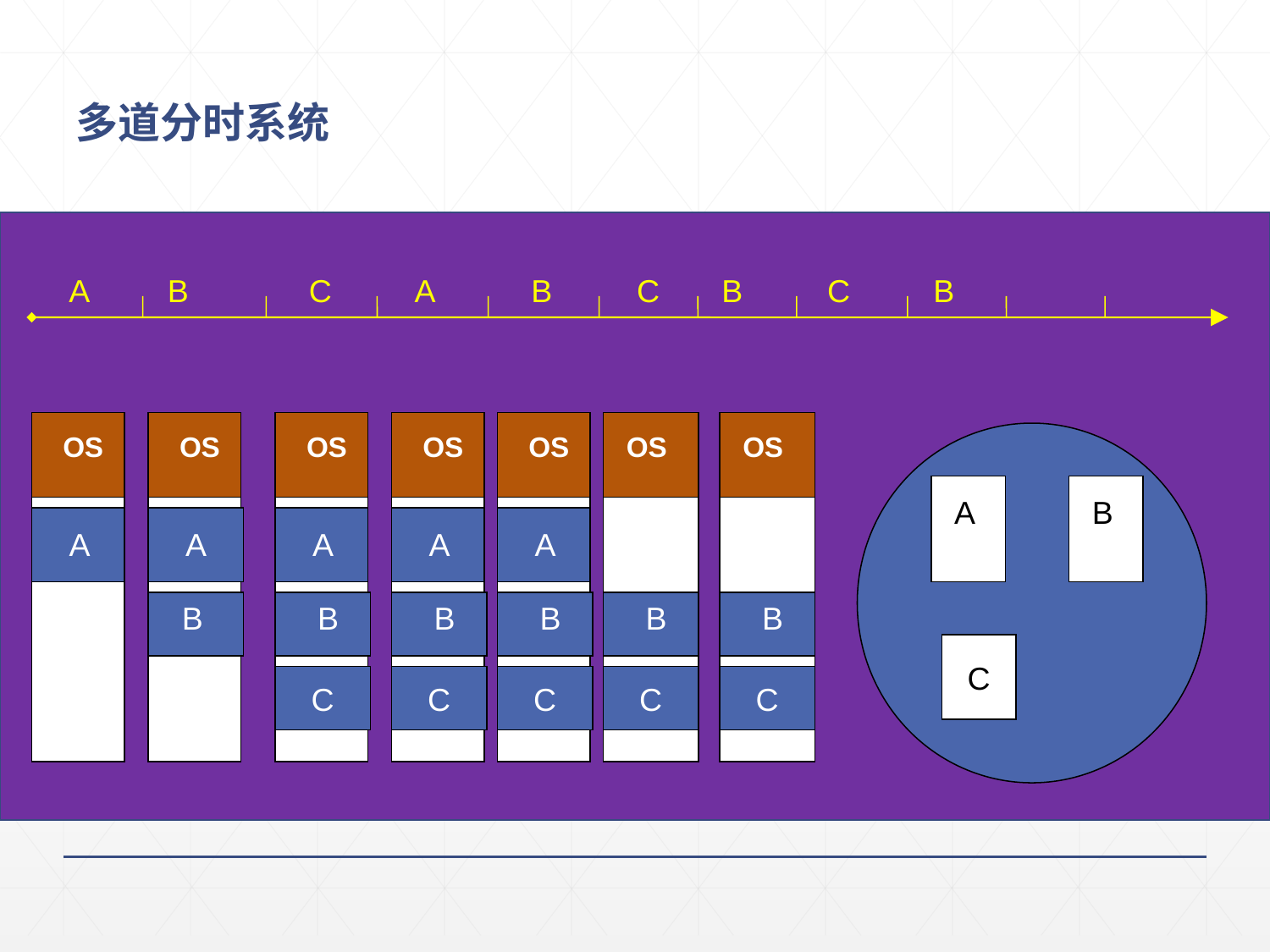

# 多道分时系统

A
B

C
A
B
C
B
C
B

OS

A

OS

A

B

OS

A

 B
C

OS

A

 B
C

OS

A

 B
C

OS

 B
C

OS

 B
C

A
B
C